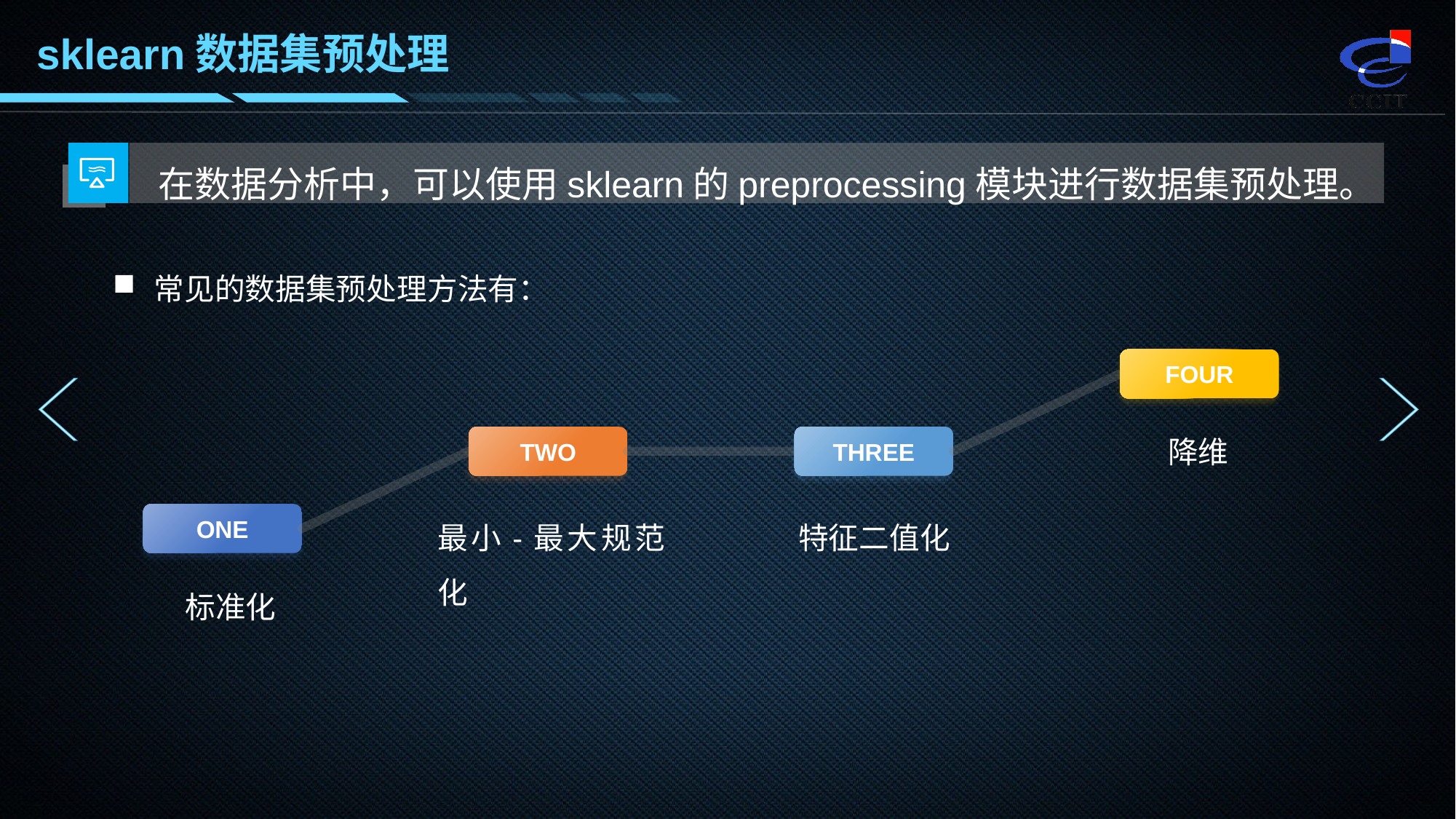

sklearn数据集预处理
在数据分析中，可以使用sklearn的preprocessing模块进行数据集预处理。

常见的数据集预处理方法有：
FOUR
降维
THREE
特征二值化
TWO
最小-最大规范化
ONE
 标准化